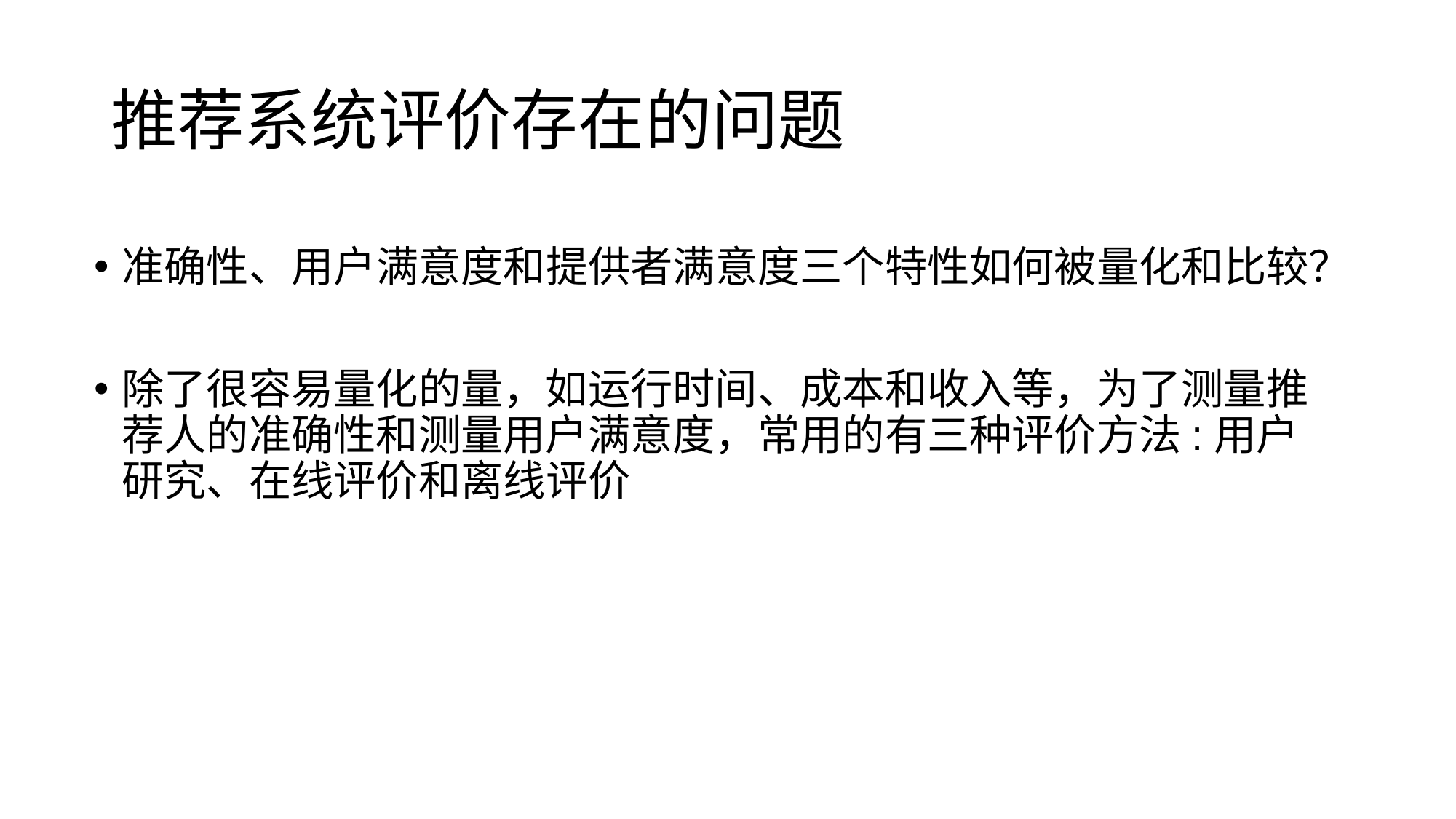

# 推荐系统评价存在的问题

准确性、用户满意度和提供者满意度三个特性如何被量化和比较？

除了很容易量化的量，如运行时间、成本和收入等，为了测量推荐人的准确性和测量用户满意度，常用的有三种评价方法:用户研究、在线评价和离线评价